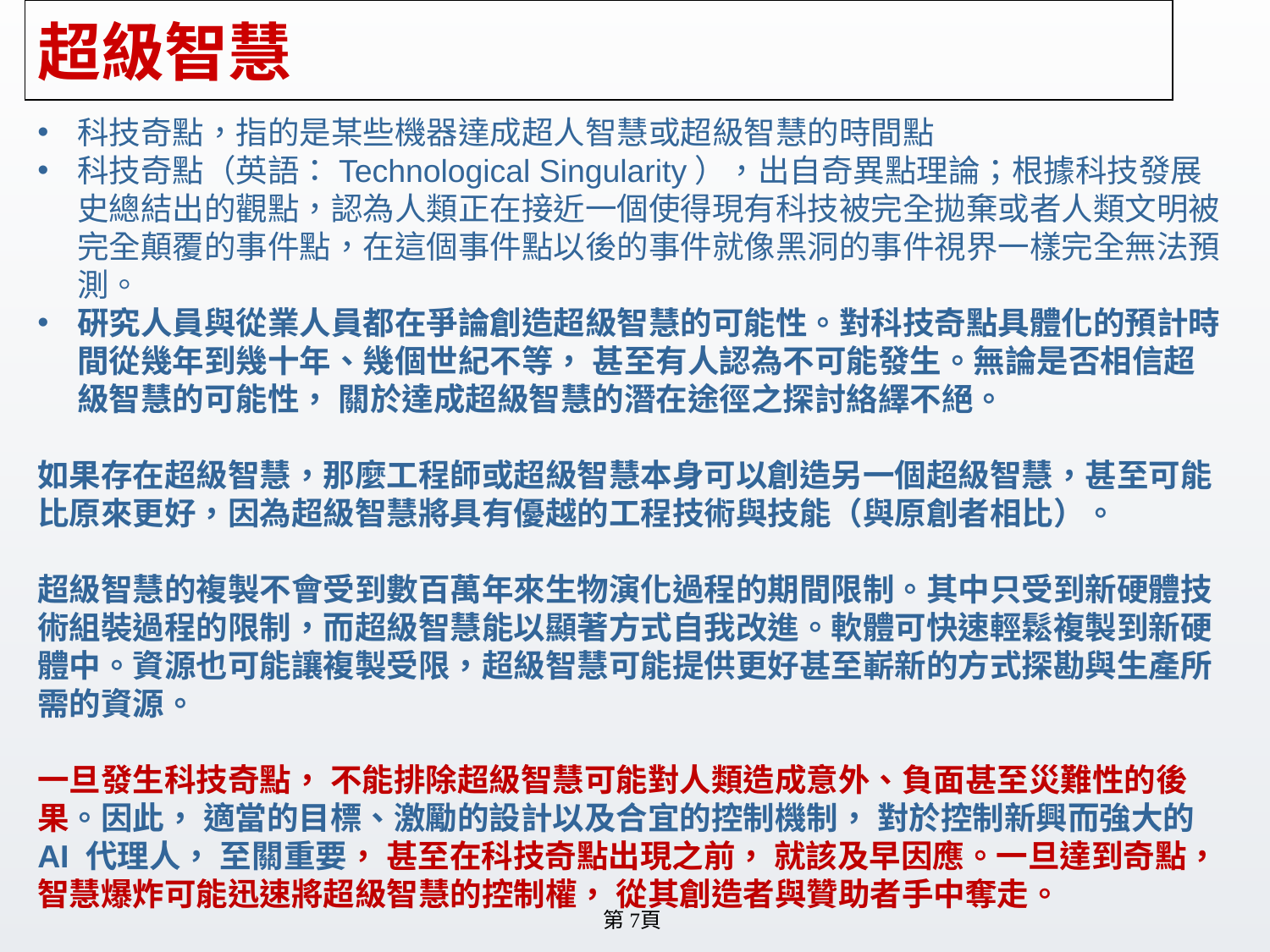

# 超級智慧
科技奇點，指的是某些機器達成超人智慧或超級智慧的時間點
科技奇點（英語：Technological Singularity），出自奇異點理論；根據科技發展史總結出的觀點，認為人類正在接近一個使得現有科技被完全拋棄或者人類文明被完全顛覆的事件點，在這個事件點以後的事件就像黑洞的事件視界一樣完全無法預測。
硏究人員與從業人員都在爭論創造超級智慧的可能性。對科技奇點具體化的預計時間從幾年到幾十年、幾個世紀不等， 甚至有人認為不可能發生。無論是否相信超級智慧的可能性， 關於達成超級智慧的潛在途徑之探討絡繹不絕。

如果存在超級智慧，那麼工程師或超級智慧本身可以創造另一個超級智慧，甚至可能比原來更好，因為超級智慧將具有優越的工程技術與技能（與原創者相比）。

超級智慧的複製不會受到數百萬年來生物演化過程的期間限制。其中只受到新硬體技術組裝過程的限制，而超級智慧能以顯著方式自我改進。軟體可快速輕鬆複製到新硬體中。資源也可能讓複製受限，超級智慧可能提供更好甚至嶄新的方式探勘與生產所需的資源。

一旦發生科技奇點， 不能排除超級智慧可能對人類造成意外、負面甚至災難性的後果。因此， 適當的目標、激勵的設計以及合宜的控制機制， 對於控制新興而強大的AI 代理人， 至關重要， 甚至在科技奇點出現之前， 就該及早因應。一旦達到奇點， 智慧爆炸可能迅速將超級智慧的控制權， 從其創造者與贊助者手中奪走。